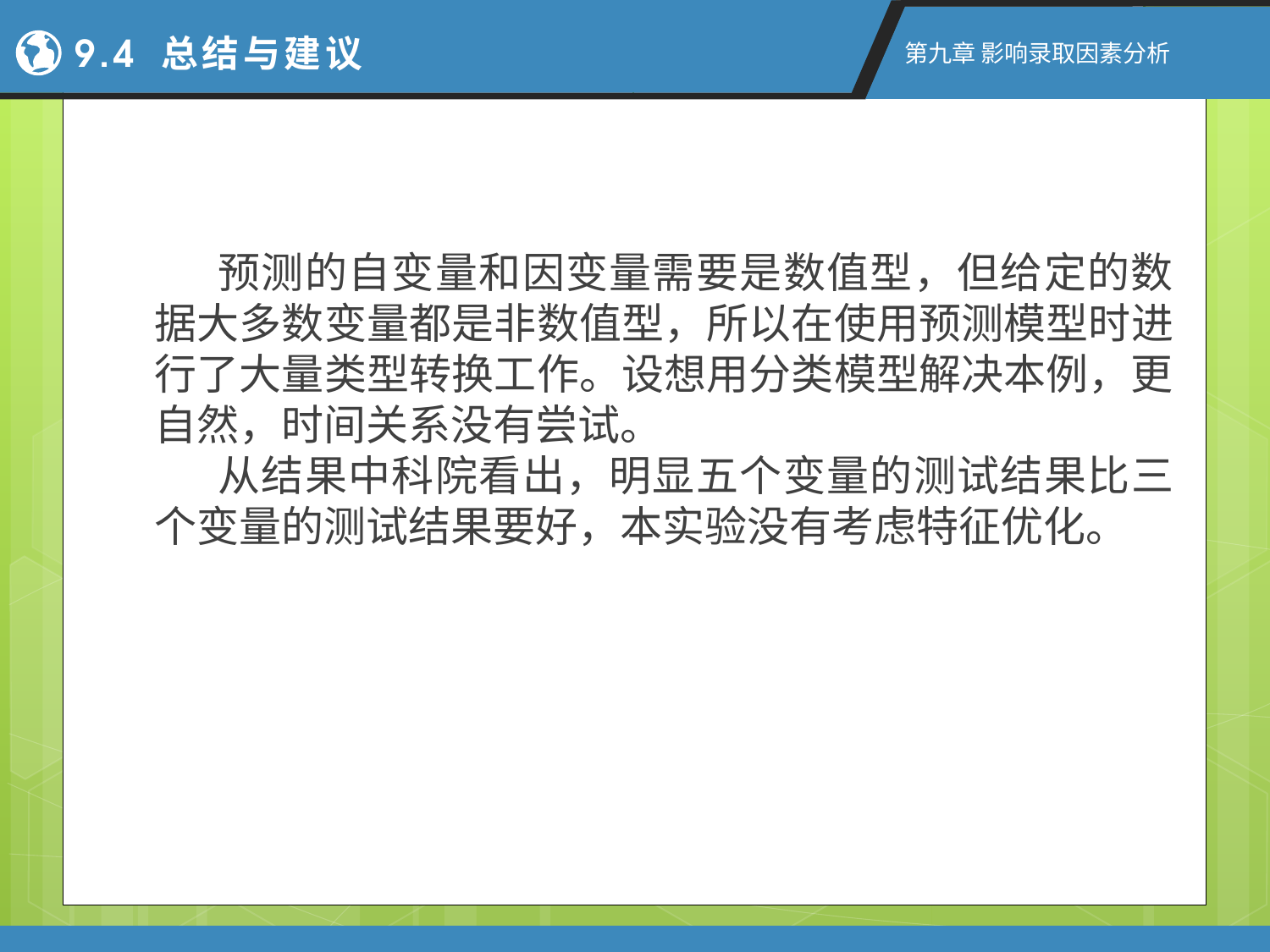

9.4 总结与建议

第九章 影响录取因素分析
预测的自变量和因变量需要是数值型，但给定的数据大多数变量都是非数值型，所以在使用预测模型时进行了大量类型转换工作。设想用分类模型解决本例，更自然，时间关系没有尝试。
从结果中科院看出，明显五个变量的测试结果比三个变量的测试结果要好，本实验没有考虑特征优化。